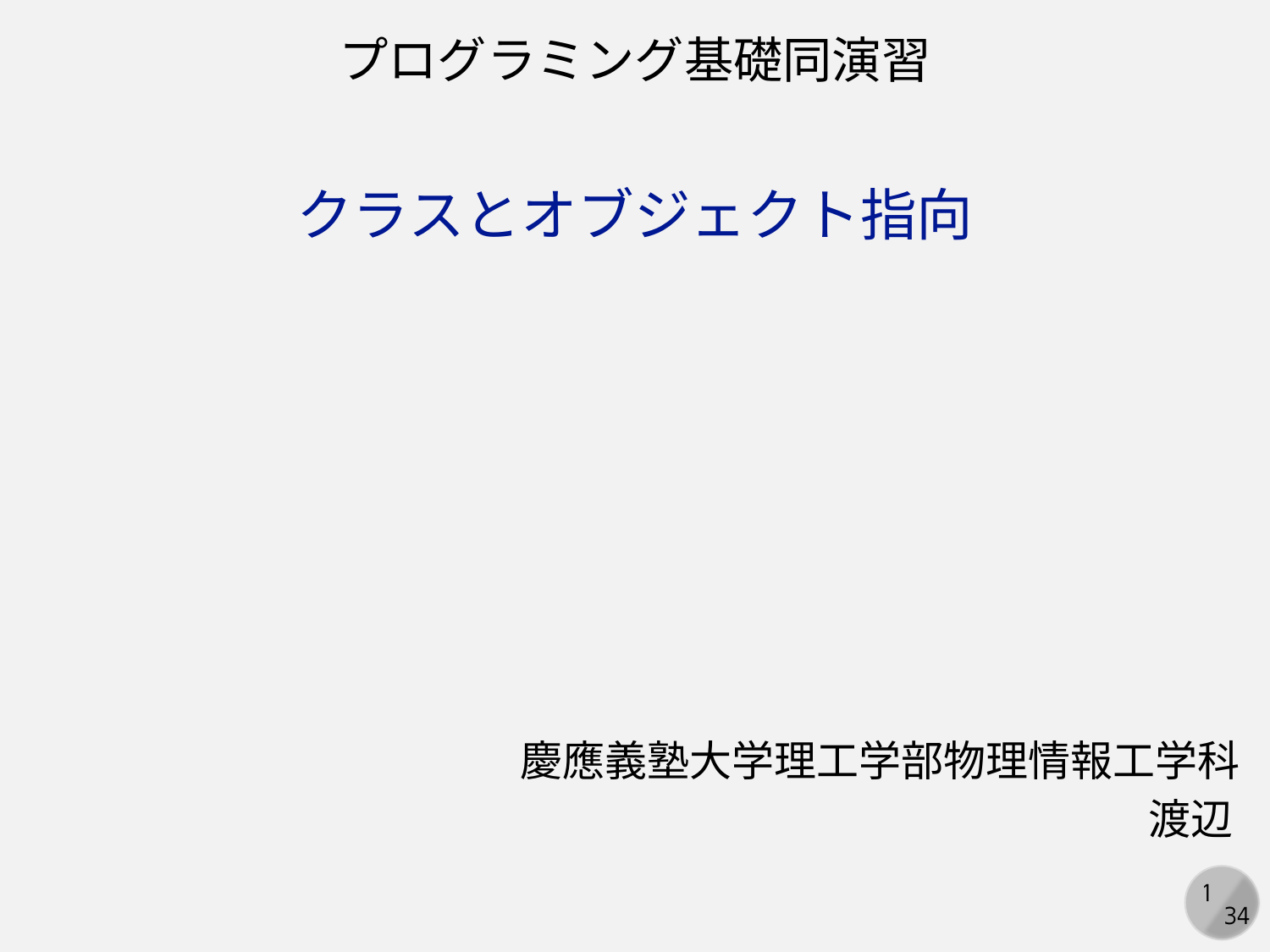

プログラミング基礎同演習
クラスとオブジェクト指向
慶應義塾大学理工学部物理情報工学科
渡辺